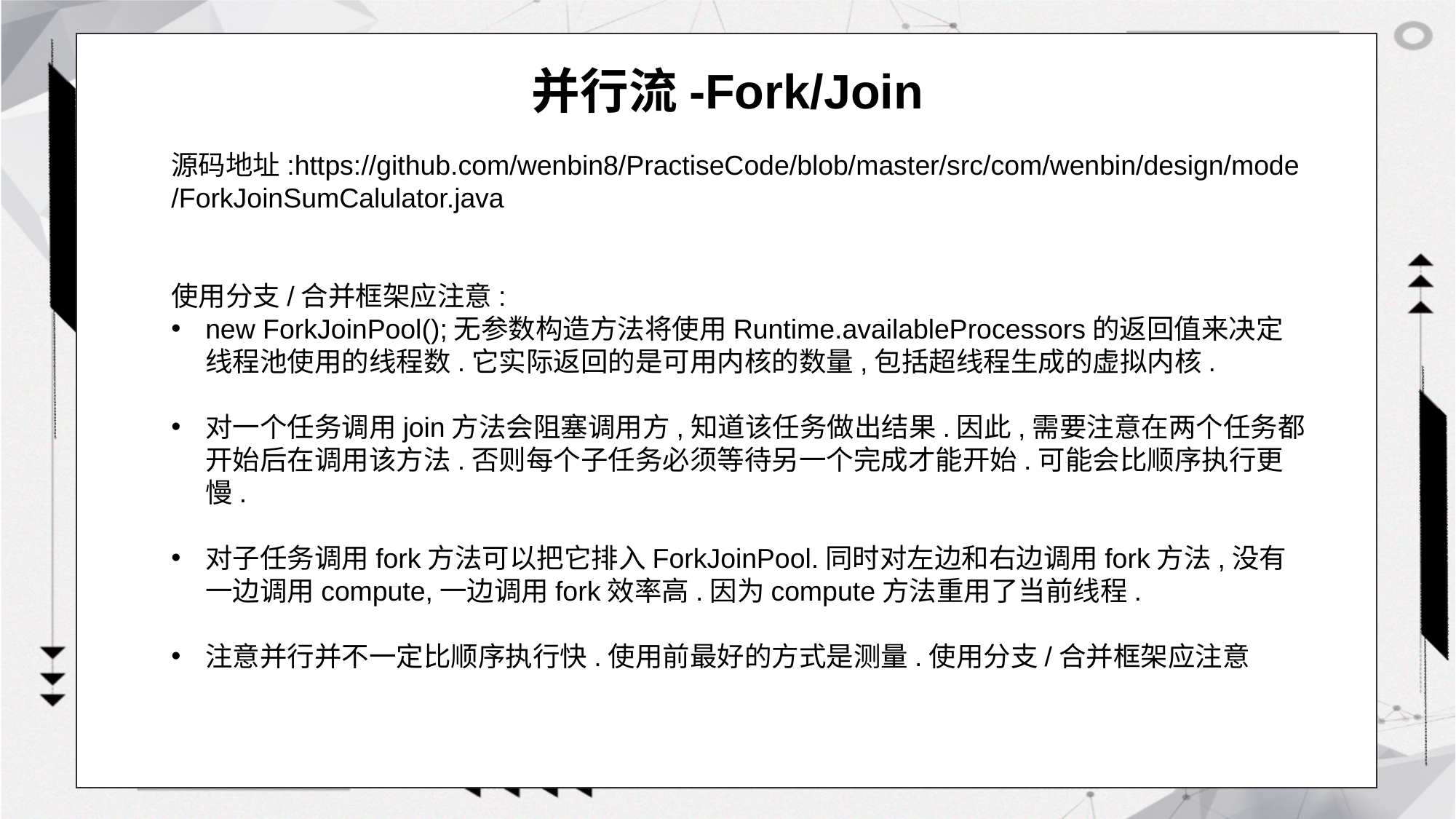

# 并行流-Fork/Join
源码地址:https://github.com/wenbin8/PractiseCode/blob/master/src/com/wenbin/design/mode
/ForkJoinSumCalulator.java

使用分支/合并框架应注意:
new ForkJoinPool();无参数构造方法将使用Runtime.availableProcessors的返回值来决定线程池使用的线程数.它实际返回的是可用内核的数量,包括超线程生成的虚拟内核.

对一个任务调用join方法会阻塞调用方,知道该任务做出结果.因此,需要注意在两个任务都开始后在调用该方法.否则每个子任务必须等待另一个完成才能开始.可能会比顺序执行更慢.

对子任务调用fork方法可以把它排入ForkJoinPool.同时对左边和右边调用fork方法,没有一边调用compute,一边调用fork效率高.因为compute方法重用了当前线程.

注意并行并不一定比顺序执行快.使用前最好的方式是测量.使用分支/合并框架应注意